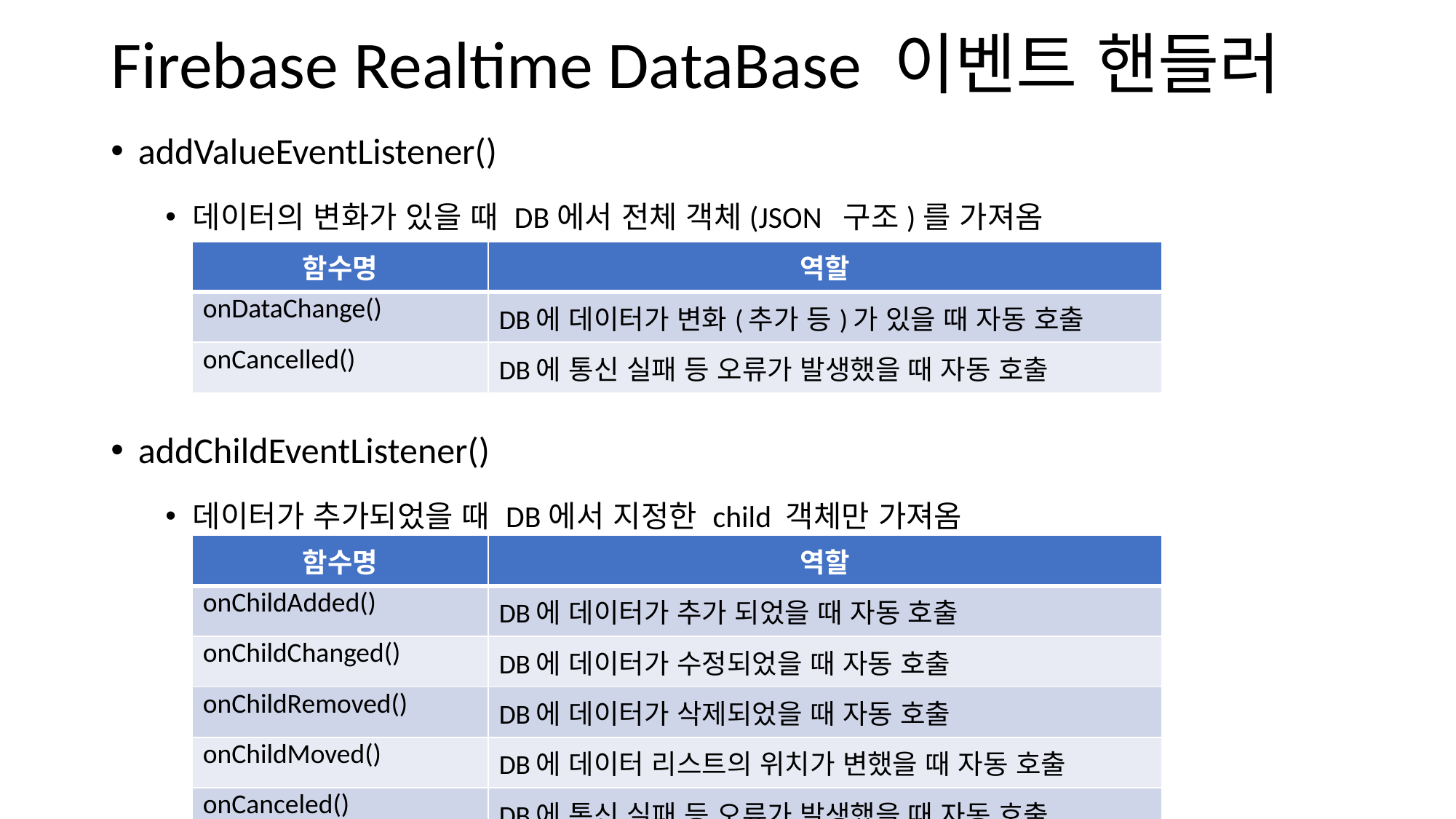

# Firebase Realtime DataBase 이벤트 핸들러
addValueEventListener()
데이터의 변화가 있을 때 DB에서 전체 객체(JSON  구조)를 가져옴

addChildEventListener()
데이터가 추가되었을 때 DB에서 지정한 child 객체만 가져옴

| 함수명 | 역할 |
| --- | --- |
| onDataChange() | DB에 데이터가 변화(추가 등)가 있을 때 자동 호출 |
| onCancelled() | DB에 통신 실패 등 오류가 발생했을 때 자동 호출 |
| 함수명 | 역할 |
| --- | --- |
| onChildAdded() | DB에 데이터가 추가 되었을 때 자동 호출 |
| onChildChanged() | DB에 데이터가 수정되었을 때 자동 호출 |
| onChildRemoved() | DB에 데이터가 삭제되었을 때 자동 호출 |
| onChildMoved() | DB에 데이터 리스트의 위치가 변했을 때 자동 호출 |
| onCanceled() | DB에 통신 실패 등 오류가 발생했을 때 자동 호출 |